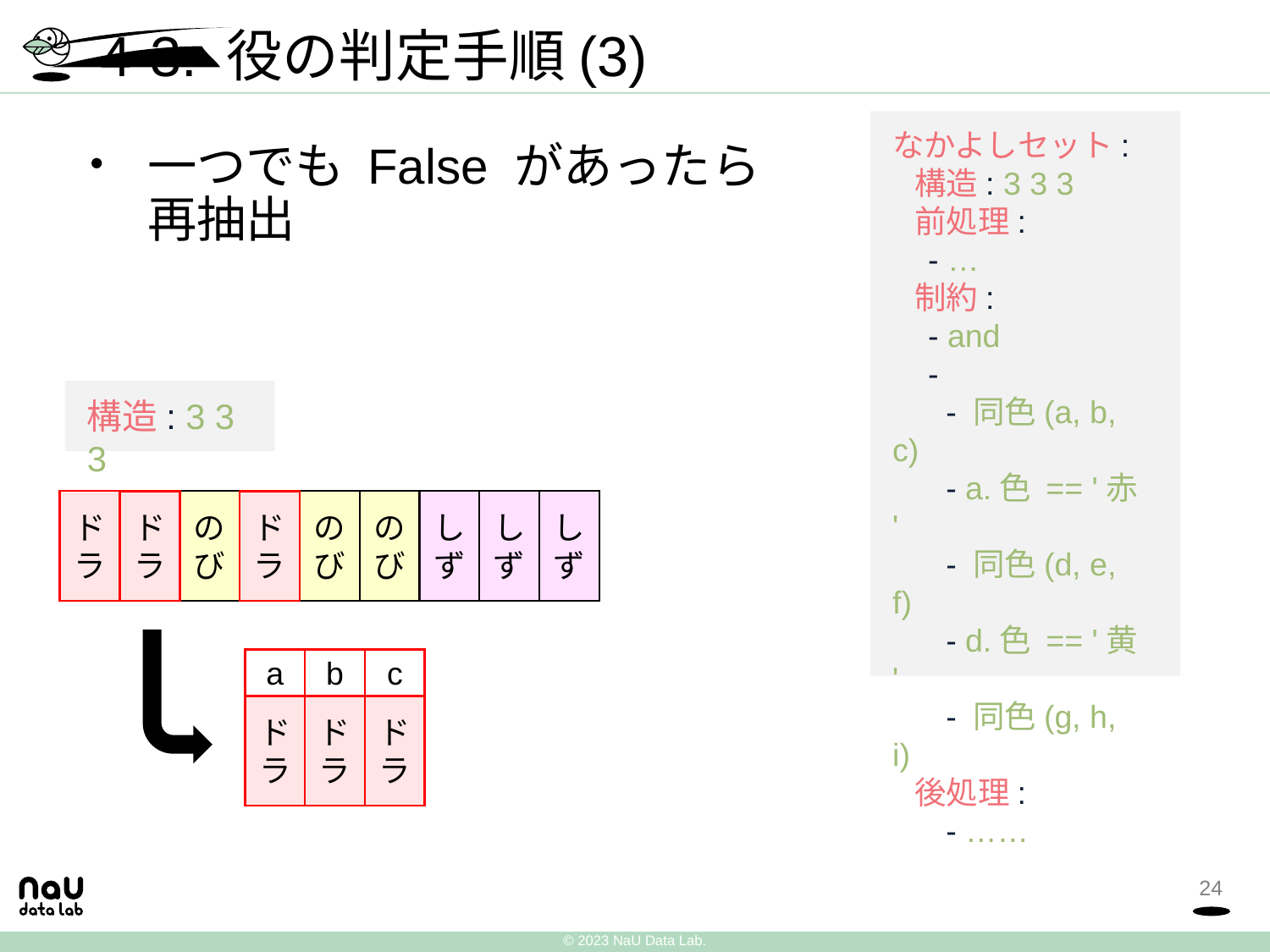

# 4-3. 役の判定手順(3)

なかよしセット:
  構造: 3 3 3
  前処理:
    - …
  制約:
    - and
    -
      - 同色(a, b, c)
      - a.色 == '赤'
      - 同色(d, e, f)
      - d.色 == '黄'
      - 同色(g, h, i)
  後処理:
      - ……
一つでも False があったら
再抽出

構造: 3 3 3

ドラ
しず
ドラ
のび
ドラ
のび
のび
しず
しず

a
b
c
ドラ
ドラ
ドラ